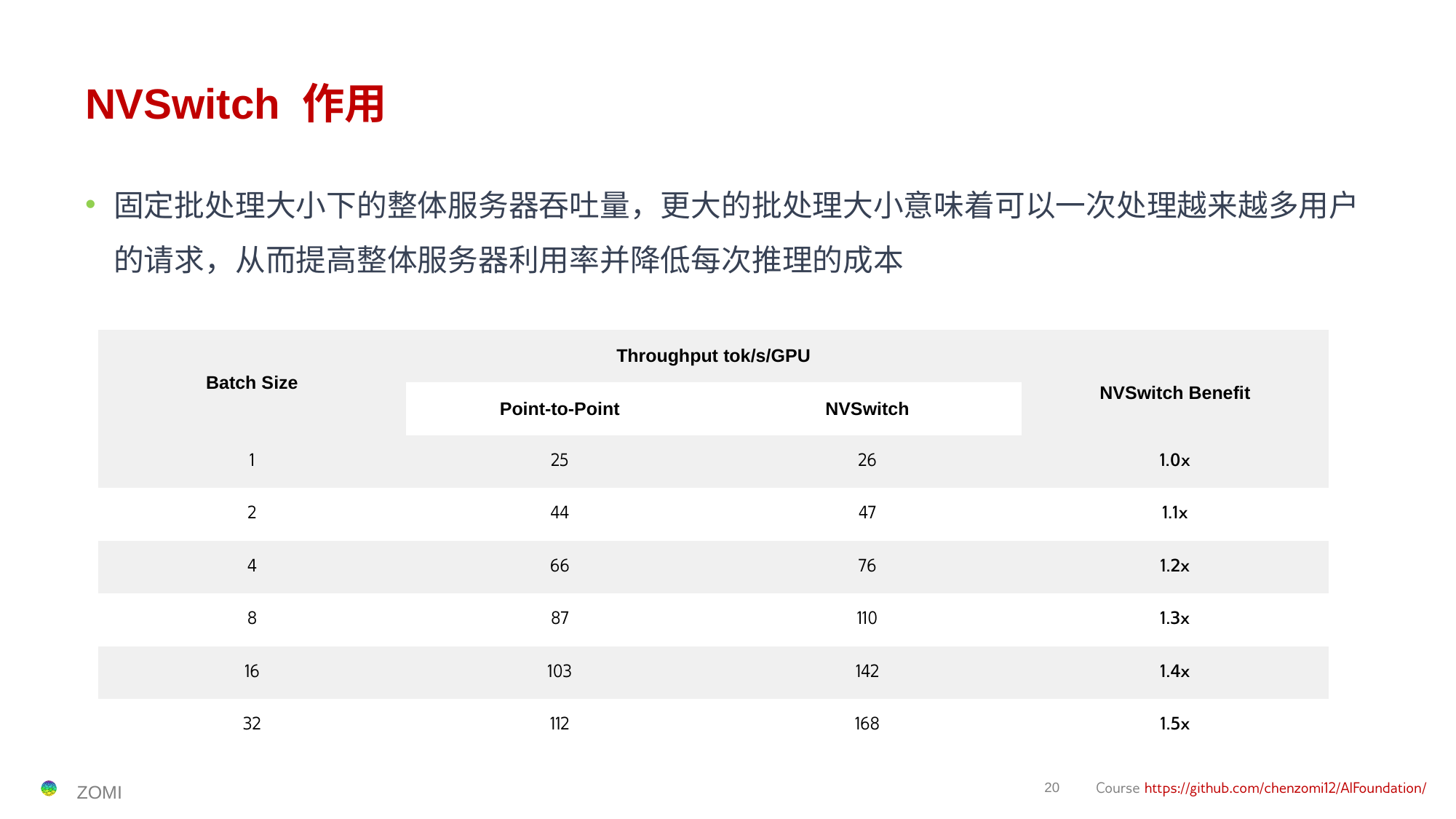

# NVSwitch 作用
固定批处理大小下的整体服务器吞吐量，更大的批处理大小意味着可以一次处理越来越多用户的请求，从而提高整体服务器利用率并降低每次推理的成本
| Batch Size | Throughput tok/s/GPU |  | NVSwitch Benefit |
| --- | --- | --- | --- |
|  | Point-to-Point | NVSwitch |  |
| 1 | 25 | 26 | 1.0x |
| 2 | 44 | 47 | 1.1x |
| 4 | 66 | 76 | 1.2x |
| 8 | 87 | 110 | 1.3x |
| 16 | 103 | 142 | 1.4x |
| 32 | 112 | 168 | 1.5x |